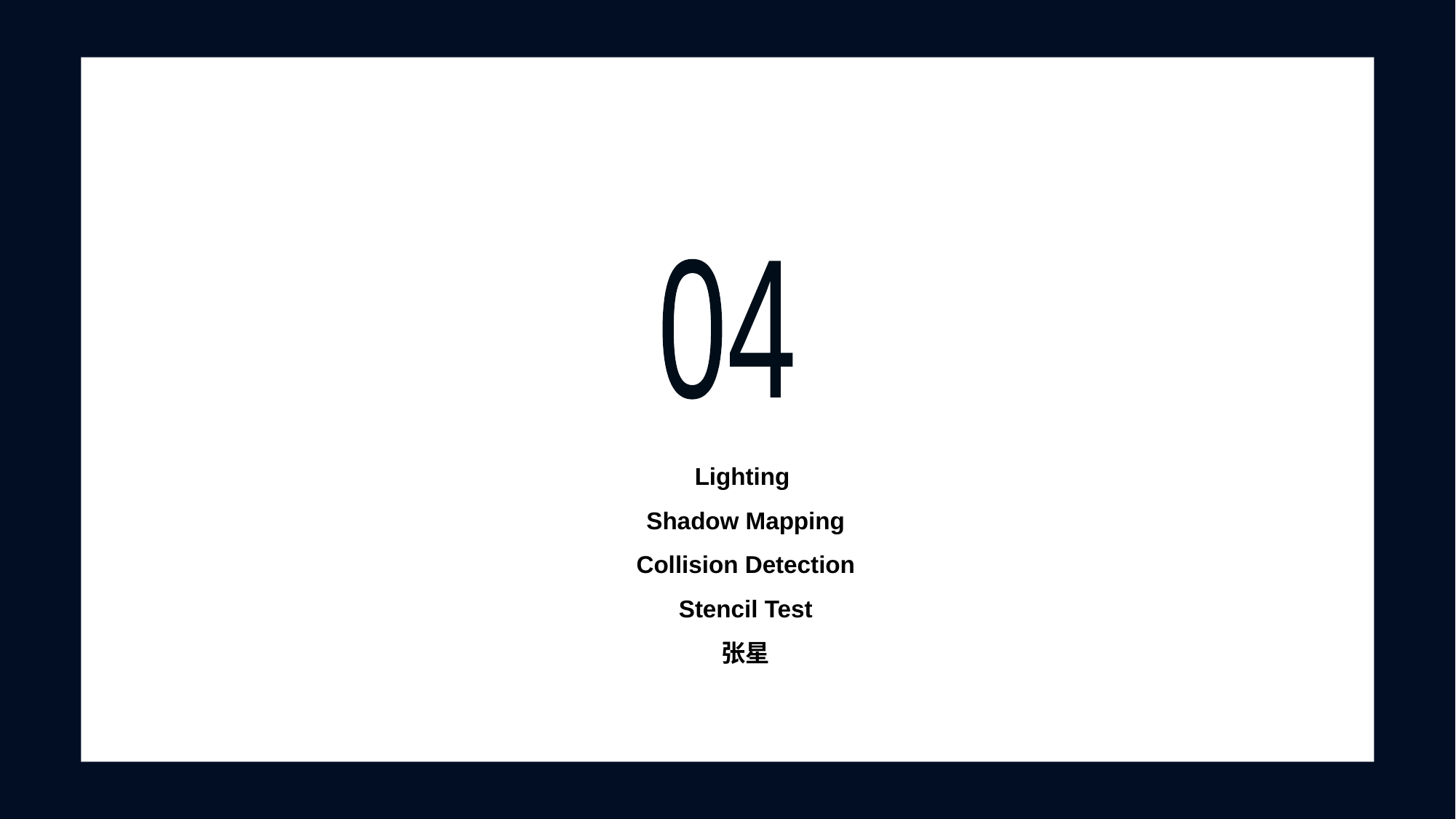

04
Lighting
Shadow Mapping
Collision Detection
Stencil Test
张星